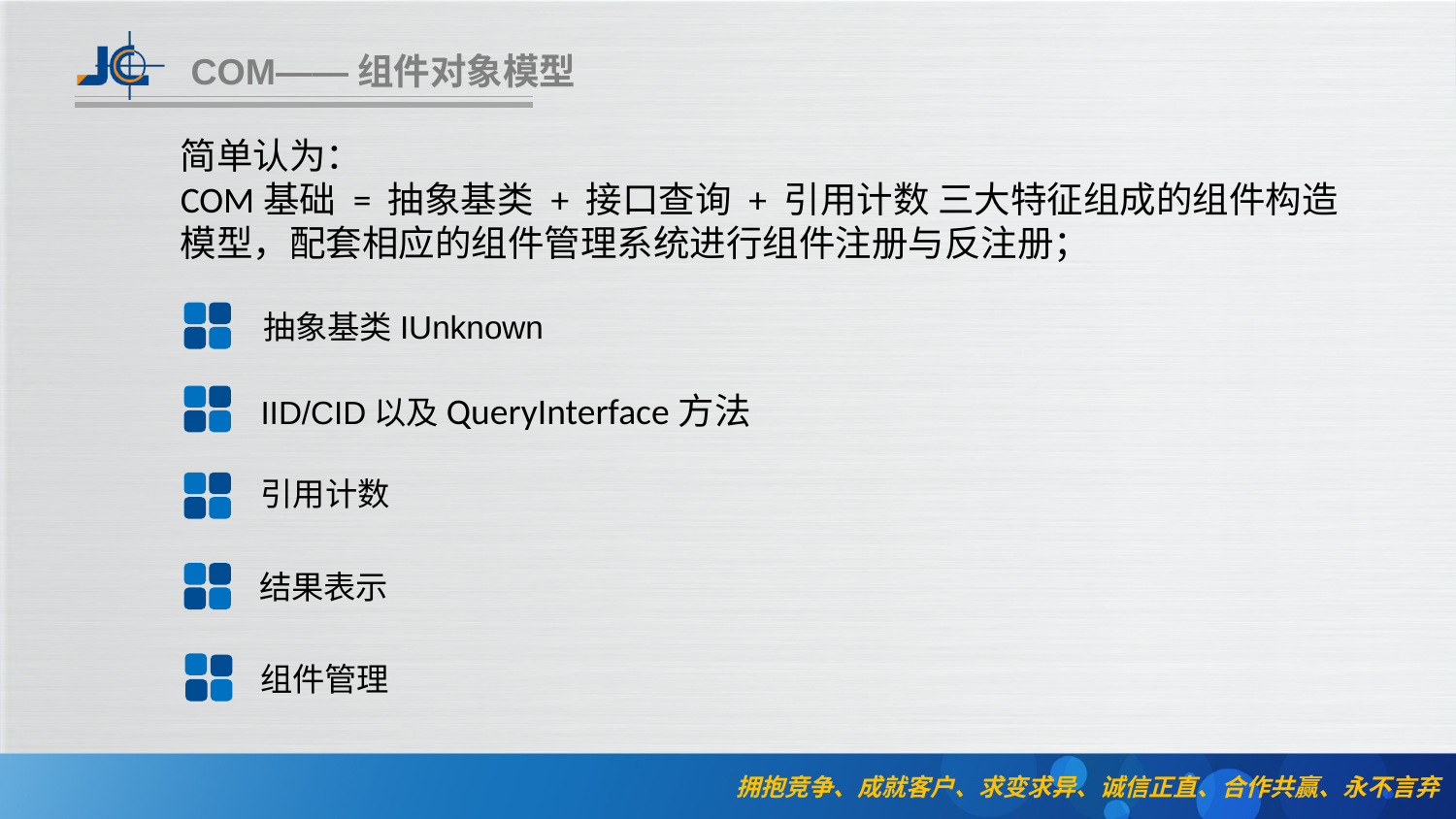

COM——组件对象模型

简单认为：
COM基础 = 抽象基类 + 接口查询 + 引用计数 三大特征组成的组件构造模型，配套相应的组件管理系统进行组件注册与反注册；

抽象基类IUnknown

IID/CID以及QueryInterface方法

引用计数

结果表示

组件管理